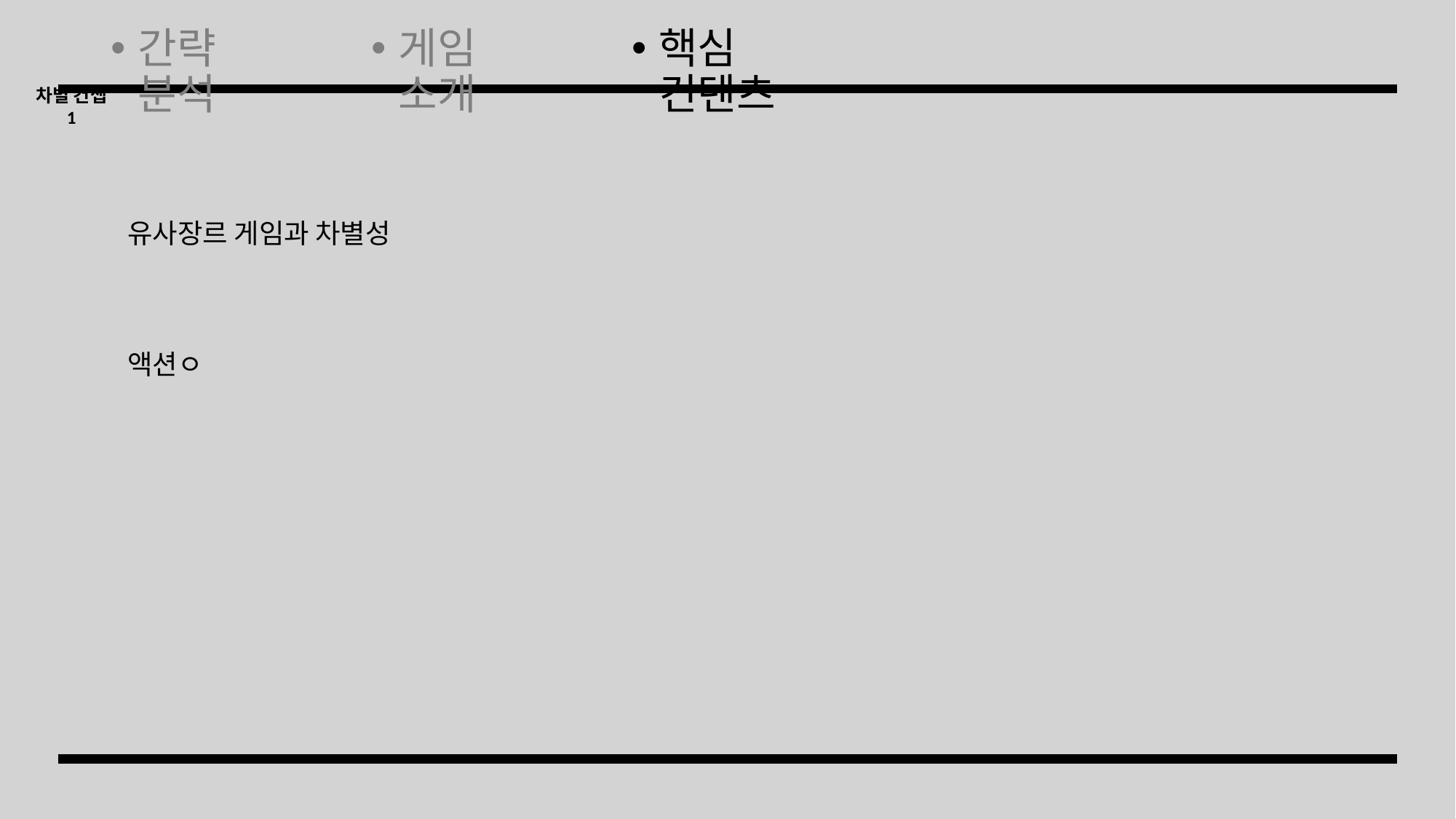

간략 분석
게임 소개
핵심 컨텐츠
차별 컨셉 1
유사장르 게임과 차별성

액션ㅇ